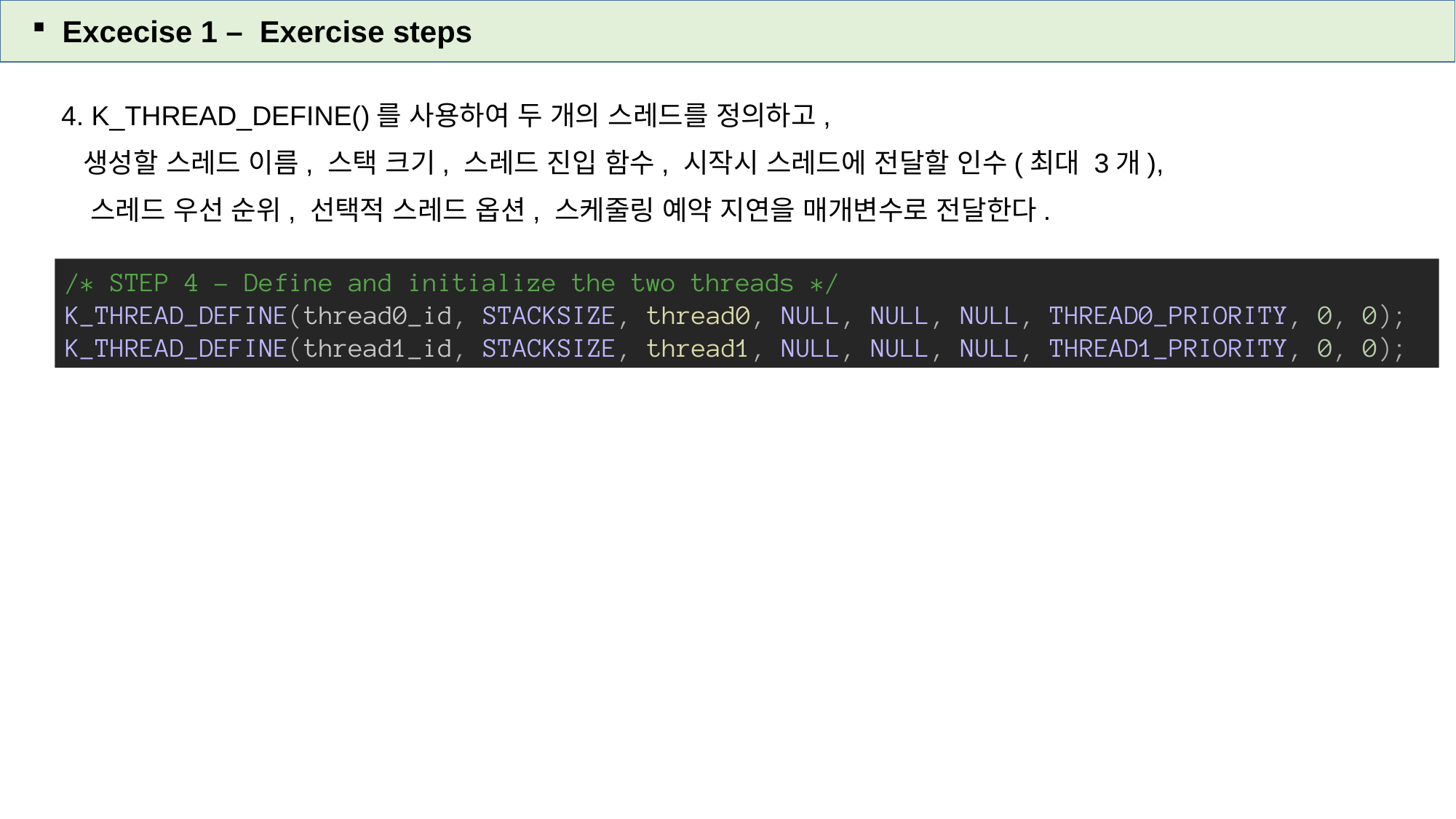

Excecise 1 –  Exercise steps

4. K_THREAD_DEFINE()를 사용하여 두 개의 스레드를 정의하고,
  생성할 스레드 이름, 스택 크기, 스레드 진입 함수, 시작시 스레드에 전달할 인수(최대 3개),
   스레드 우선 순위, 선택적 스레드 옵션, 스케줄링 예약 지연을 매개변수로 전달한다.

/* STEP 4 - Define and initialize the two threads */
K_THREAD_DEFINE(thread0_id, STACKSIZE, thread0, NULL, NULL, NULL, THREAD0_PRIORITY, 0, 0);
K_THREAD_DEFINE(thread1_id, STACKSIZE, thread1, NULL, NULL, NULL, THREAD1_PRIORITY, 0, 0);